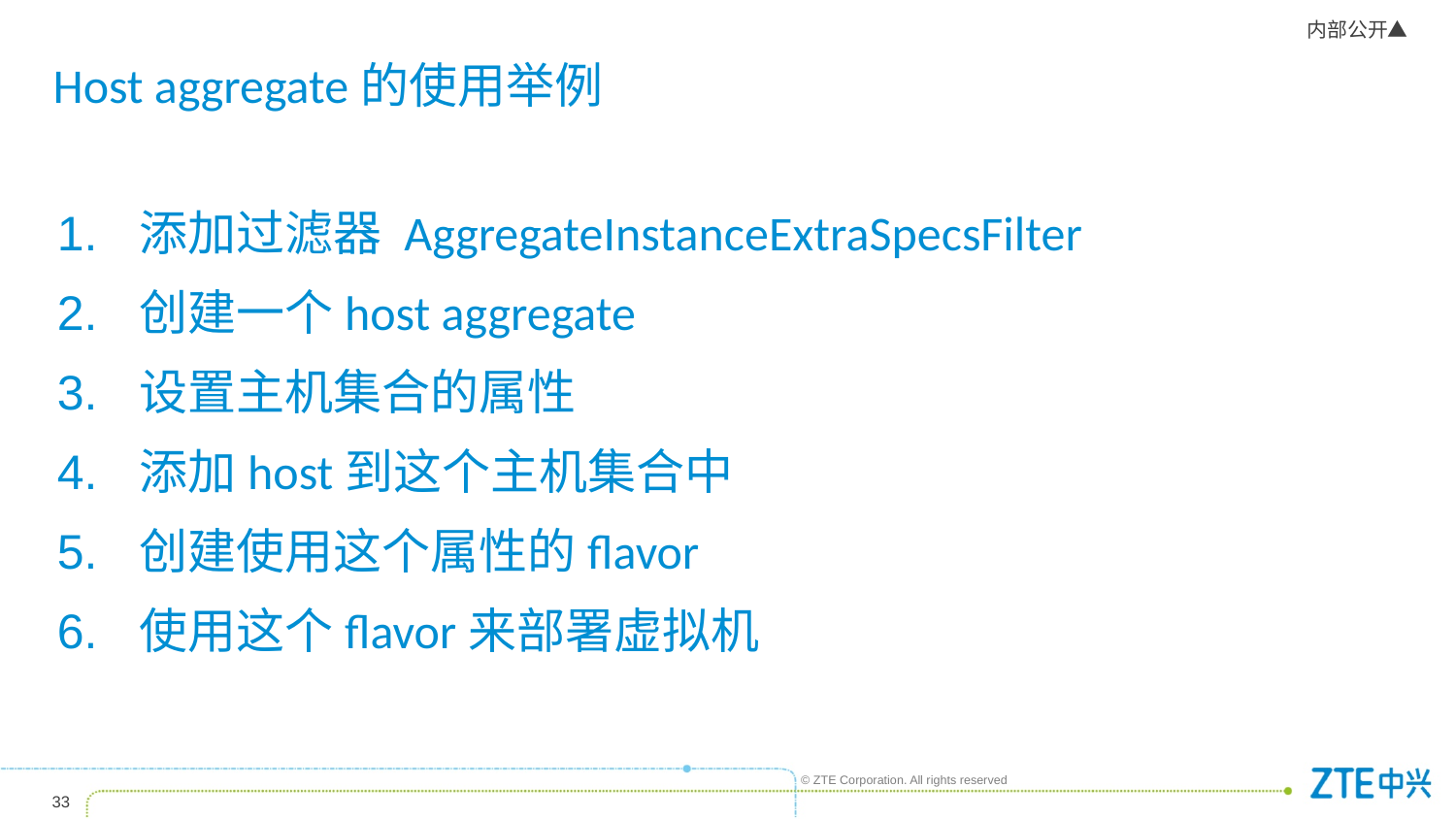

# Host aggregate的使用举例
添加过滤器 AggregateInstanceExtraSpecsFilter
创建一个host aggregate
设置主机集合的属性
添加host到这个主机集合中
创建使用这个属性的flavor
使用这个flavor来部署虚拟机